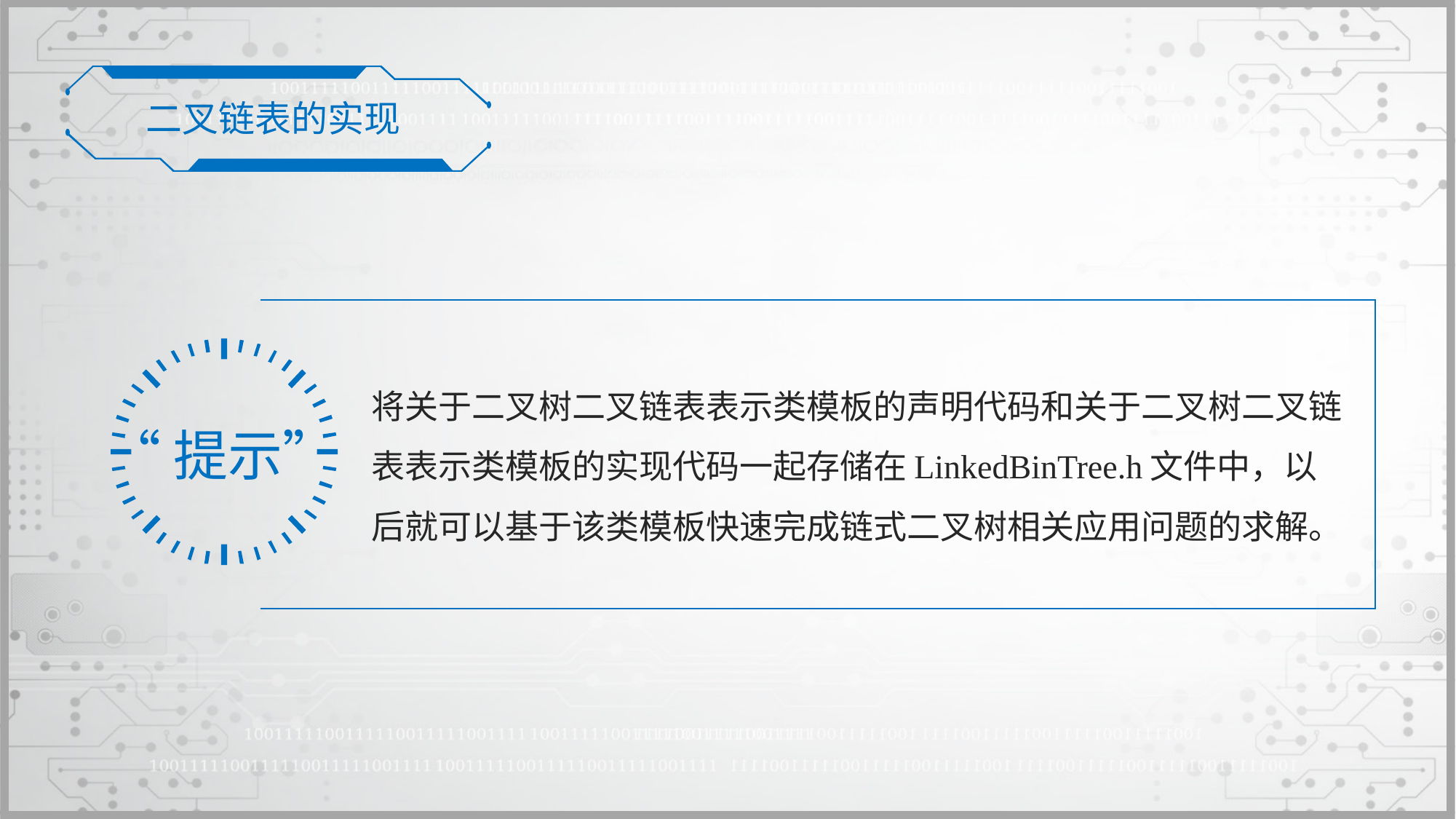

二叉链表的实现

将关于二叉树二叉链表表示类模板的声明代码和关于二叉树二叉链表表示类模板的实现代码一起存储在LinkedBinTree.h文件中，以后就可以基于该类模板快速完成链式二叉树相关应用问题的求解。

“提示”